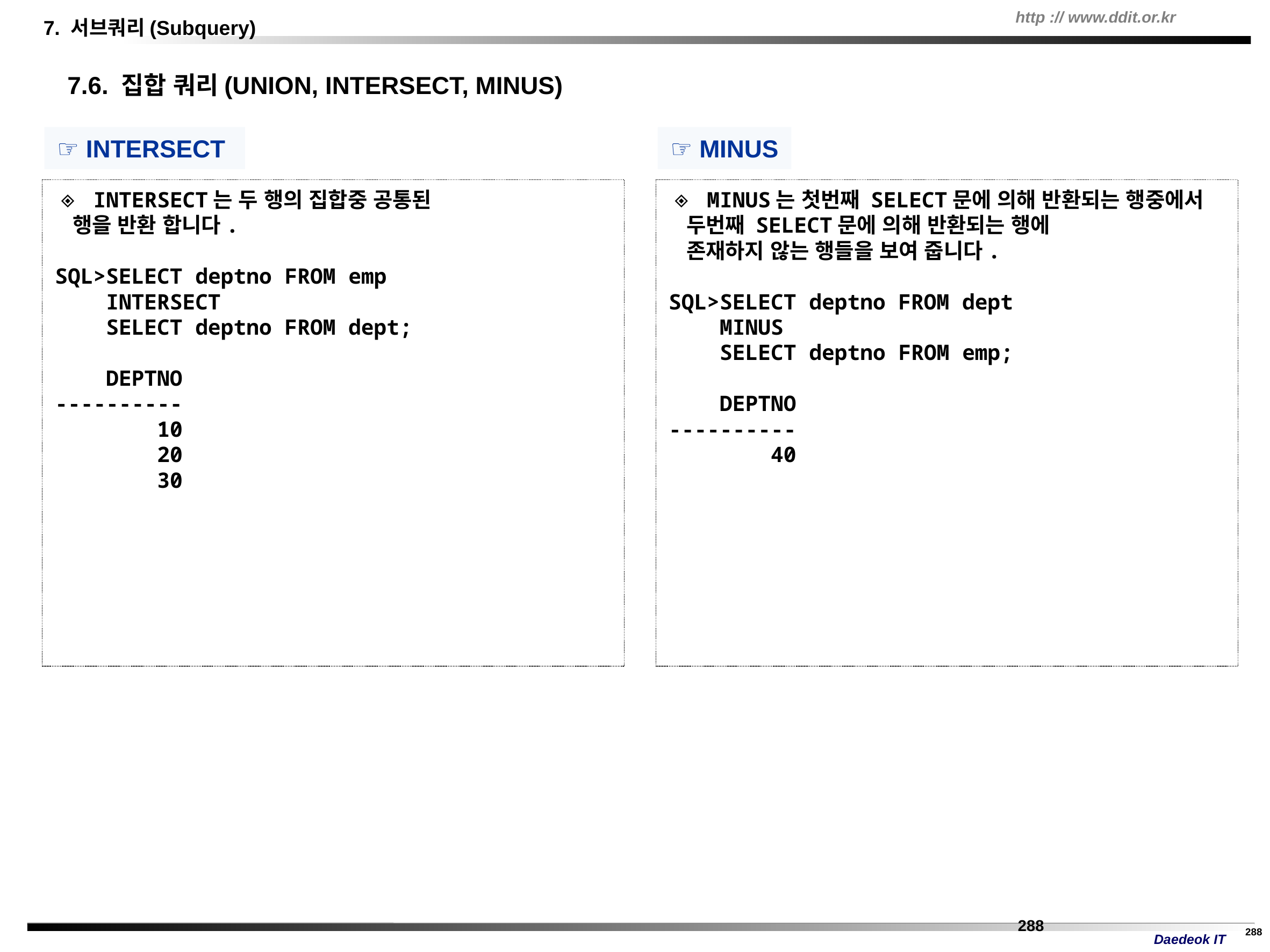

7. 서브쿼리(Subquery)
 7.6. 집합 쿼리(UNION, INTERSECT, MINUS)
☞ INTERSECT
☞ MINUS
◈ INTERSECT는 두 행의 집합중 공통된
   행을 반환 합니다.

SQL>SELECT deptno FROM emp
    INTERSECT
    SELECT deptno FROM dept;

    DEPTNO
----------
        10
        20
        30
◈ MINUS는 첫번째 SELECT문에 의해 반환되는 행중에서
   두번째 SELECT문에 의해 반환되는 행에
   존재하지 않는 행들을 보여 줍니다.

SQL>SELECT deptno FROM dept
    MINUS
    SELECT deptno FROM emp;

    DEPTNO
----------
        40
288